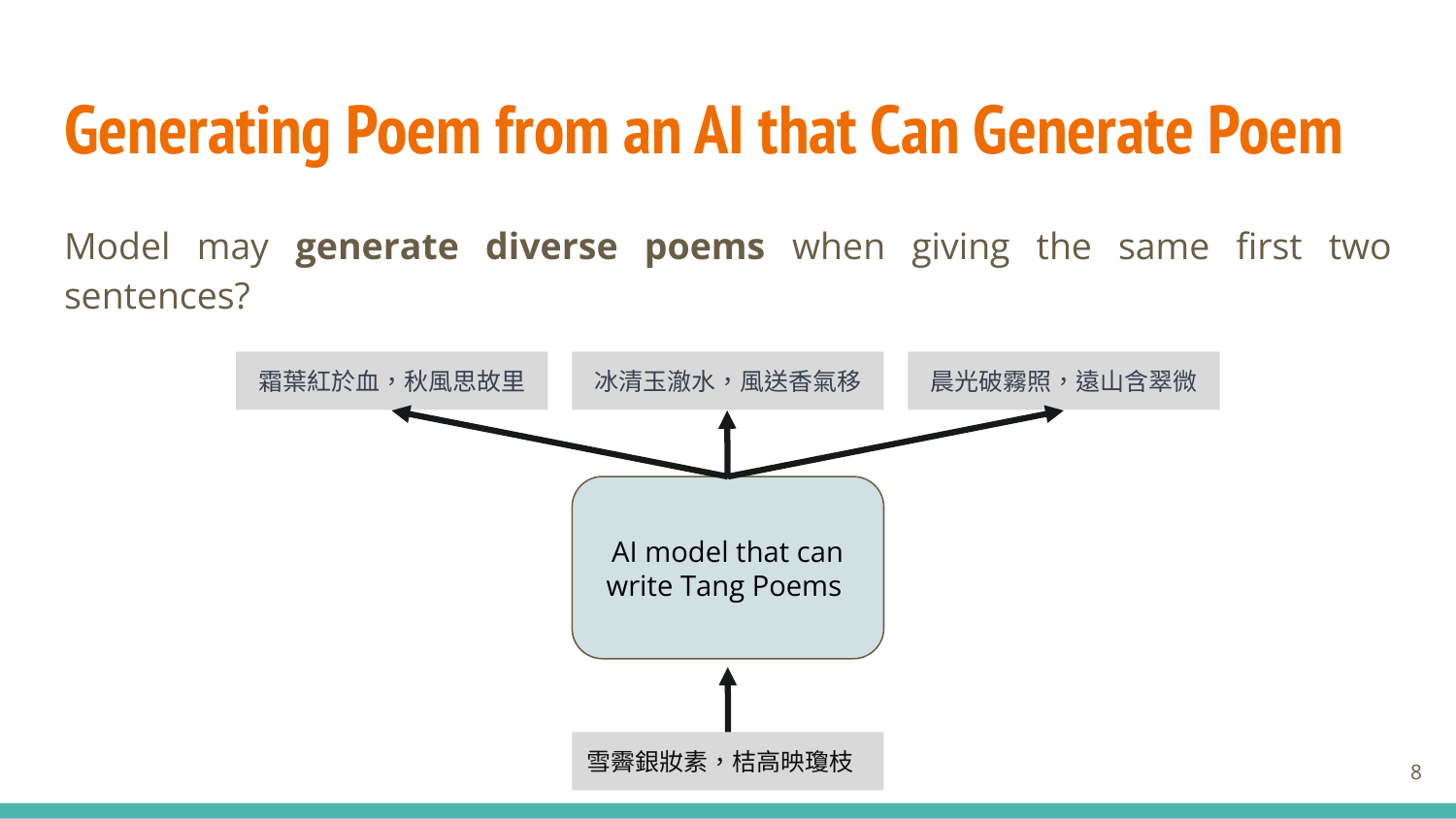

# Generating Poem from an AI that Can Generate Poem
Model may generate diverse poems when giving the same first two sentences?
霜葉紅於血，秋風思故里
冰清玉澈水，風送香氣移
AI model that can
write Tang Poems
雪霽銀妝素，桔高映瓊枝
晨光破霧照，遠山含翠微
8